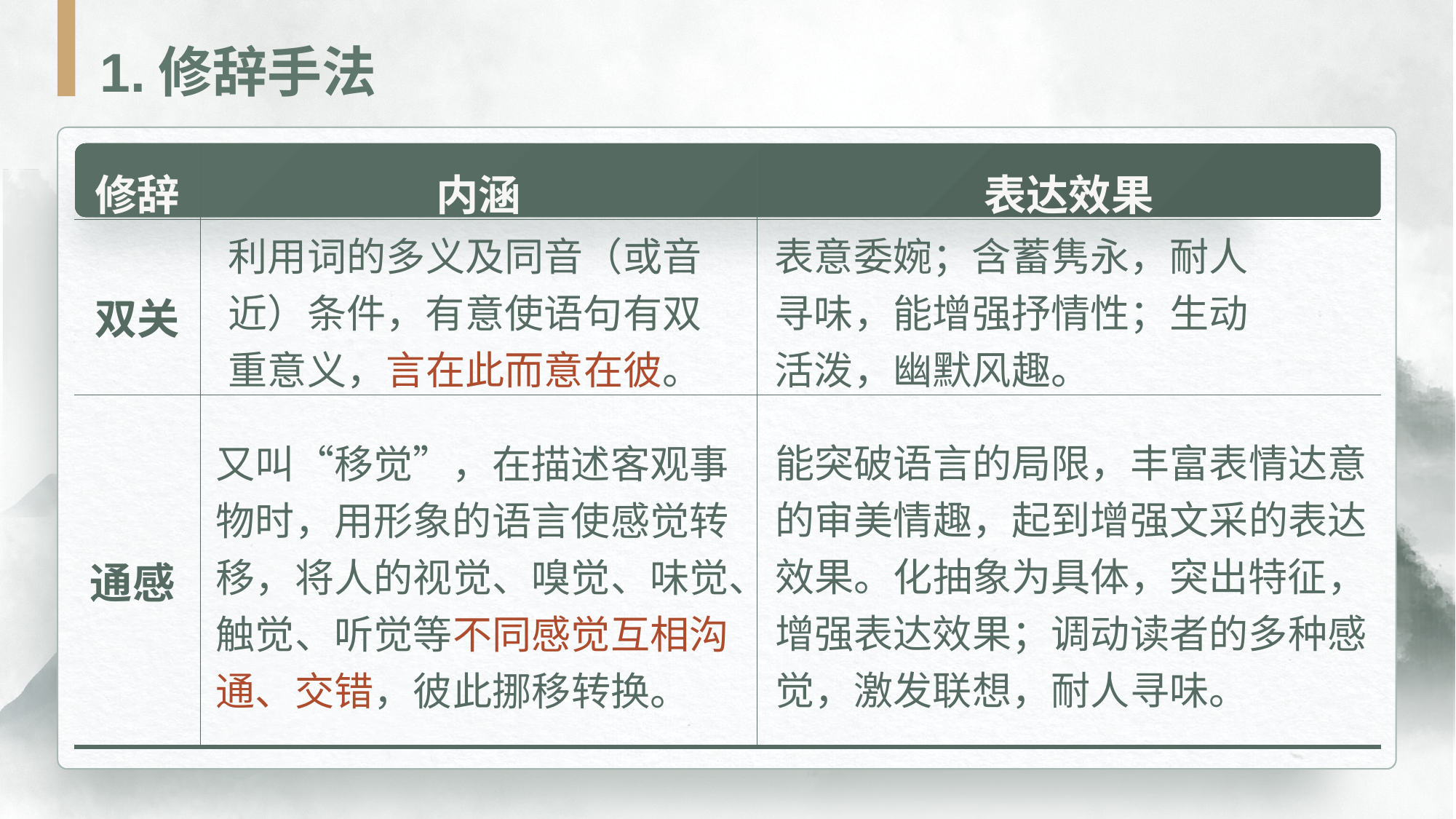

1.修辞手法

| 修辞 | 内涵 | 表达效果 |
| --- | --- | --- |
| 双关 |  |  |
| 通感 |  |  |
利用词的多义及同音（或音近）条件，有意使语句有双重意义，言在此而意在彼。
表意委婉；含蓄隽永，耐人寻味，能增强抒情性；生动活泼，幽默风趣。
能突破语言的局限，丰富表情达意的审美情趣，起到增强文采的表达效果。化抽象为具体，突出特征，增强表达效果；调动读者的多种感觉，激发联想，耐人寻味。
又叫“移觉”，在描述客观事物时，用形象的语言使感觉转移，将人的视觉、嗅觉、味觉、触觉、听觉等不同感觉互相沟通、交错，彼此挪移转换。